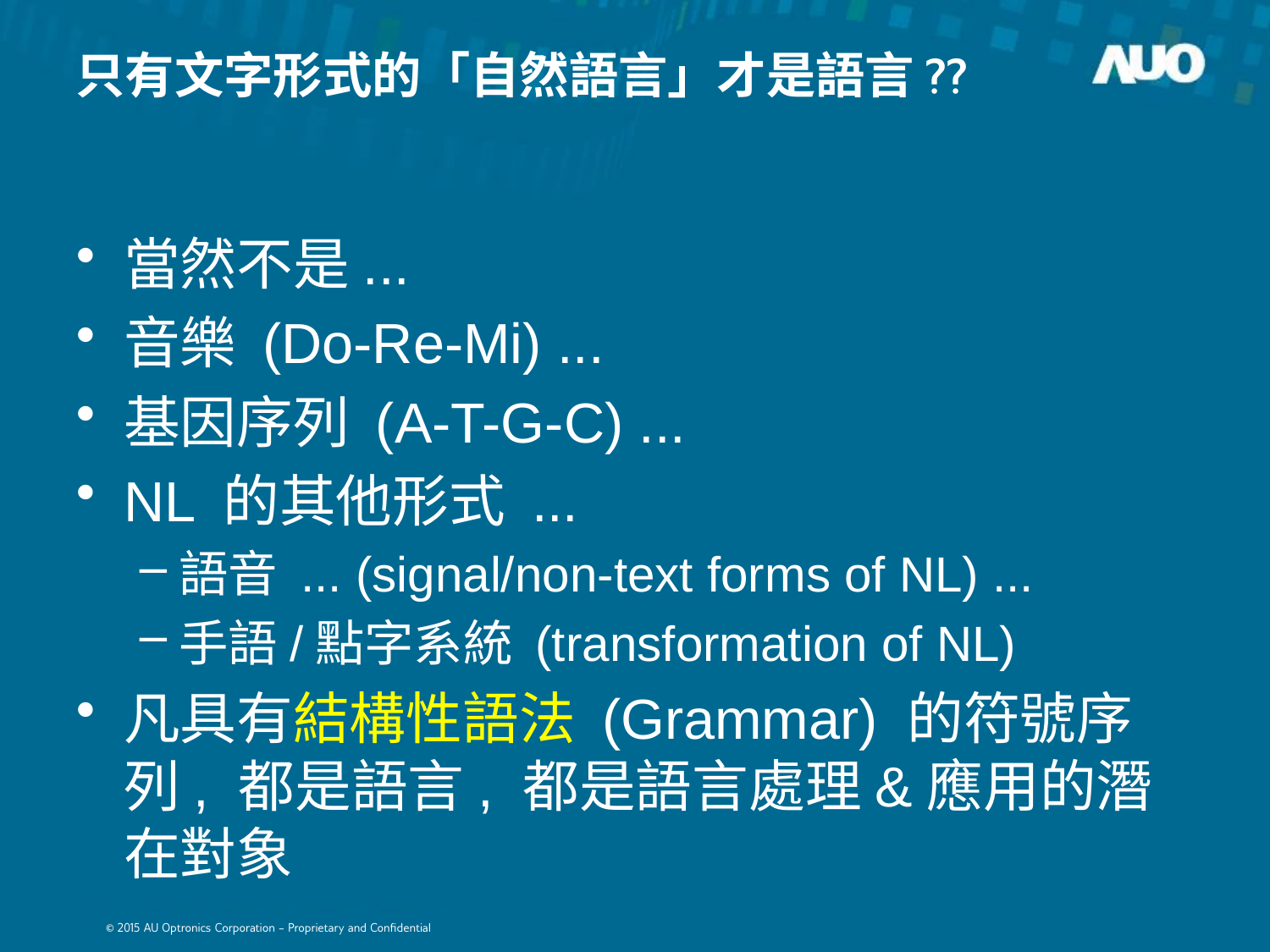

# 只有文字形式的「自然語言」才是語言??
當然不是...
音樂 (Do-Re-Mi) ...
基因序列 (A-T-G-C) ...
NL 的其他形式 ...
語音 ... (signal/non-text forms of NL) ...
手語/點字系統 (transformation of NL)
凡具有結構性語法 (Grammar) 的符號序列, 都是語言, 都是語言處理&應用的潛在對象